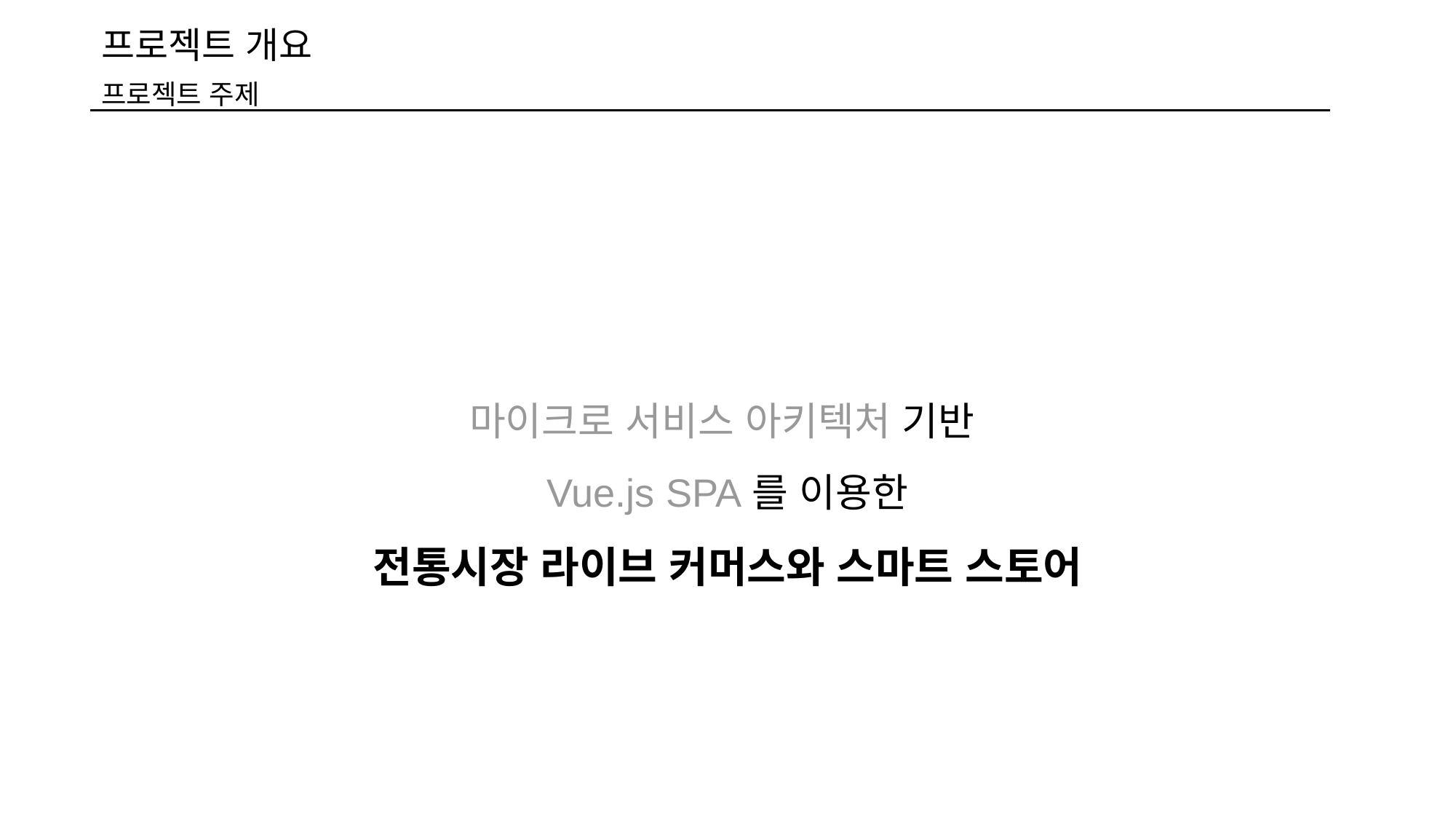

프로젝트 개요
프로젝트 주제
마이크로 서비스 아키텍처 기반
Vue.js SPA를 이용한
전통시장 라이브 커머스와 스마트 스토어